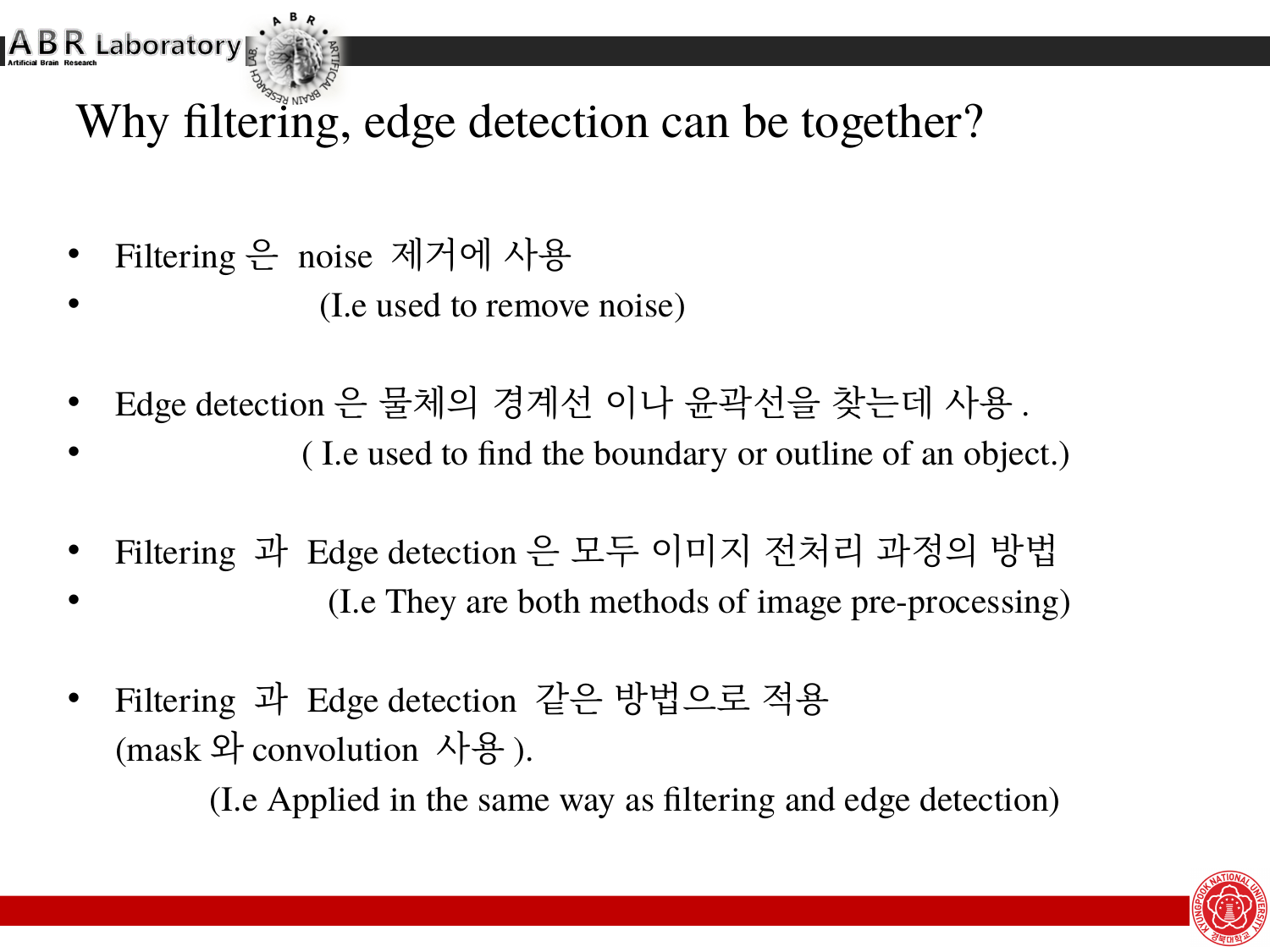

Why filtering, edge detection can be together?
Filtering은 noise 제거에 사용
                       (I.e used to remove noise)

Edge detection은 물체의 경계선 이나 윤곽선을 찾는데 사용.
                     ( I.e used to find the boundary or outline of an object.)

Filtering 과 Edge detection은 모두 이미지 전처리 과정의 방법
                        (I.e They are both methods of image pre-processing)

Filtering 과 Edge detection 같은 방법으로 적용
	(mask와convolution 사용).
                (I.e Applied in the same way as filtering and edge detection)